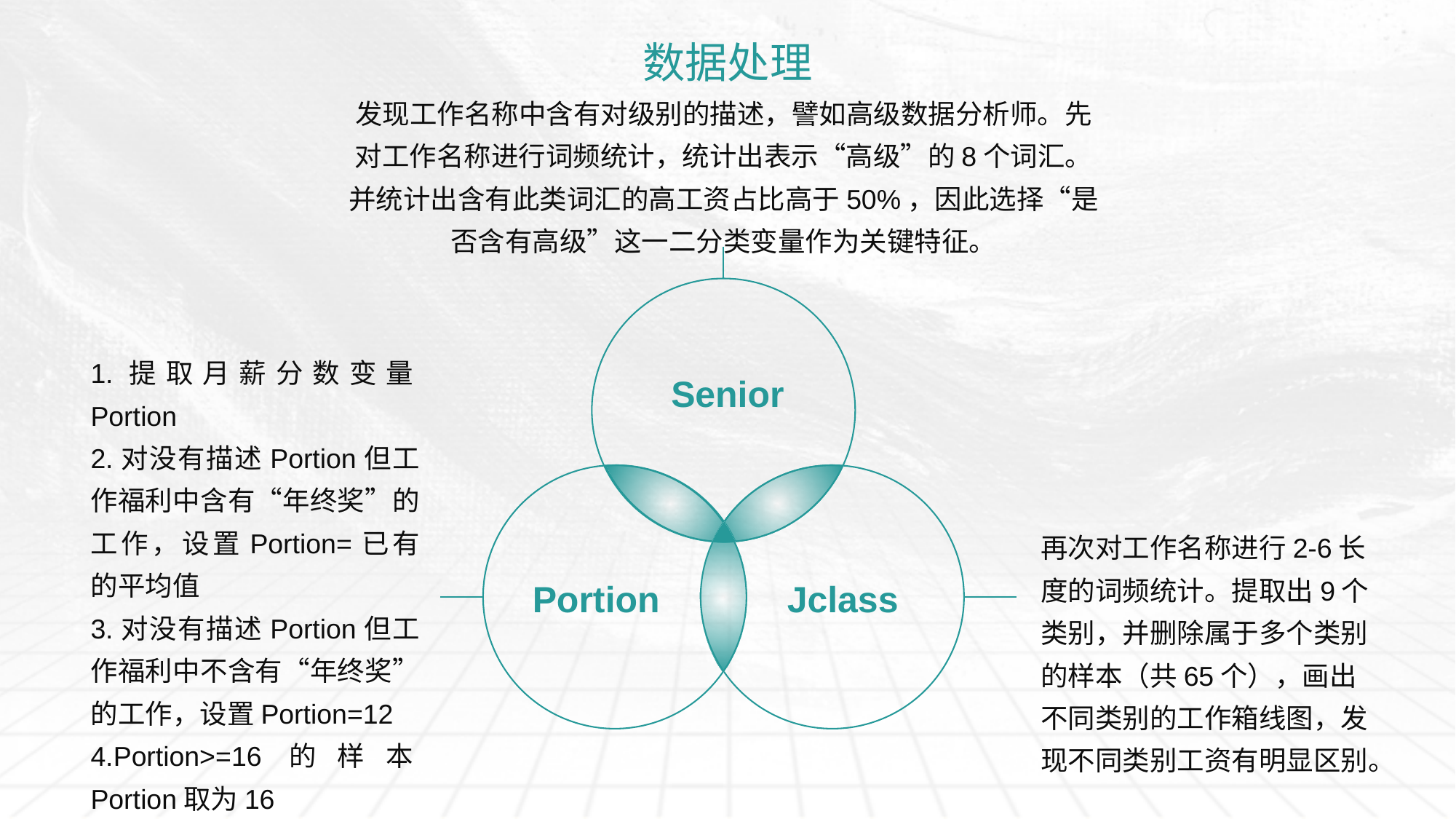

# 数据处理
发现工作名称中含有对级别的描述，譬如高级数据分析师。先对工作名称进行词频统计，统计出表示“高级”的8个词汇。并统计出含有此类词汇的高工资占比高于50%，因此选择“是否含有高级”这一二分类变量作为关键特征。

1.提取月薪分数变量Portion
2.对没有描述Portion但工作福利中含有“年终奖”的工作，设置Portion=已有的平均值
3.对没有描述Portion但工作福利中不含有“年终奖”的工作，设置Portion=12
4.Portion>=16的样本Portion取为16

Senior

再次对工作名称进行2-6长度的词频统计。提取出9个类别，并删除属于多个类别的样本（共65个），画出不同类别的工作箱线图，发现不同类别工资有明显区别。

Portion
Jclass